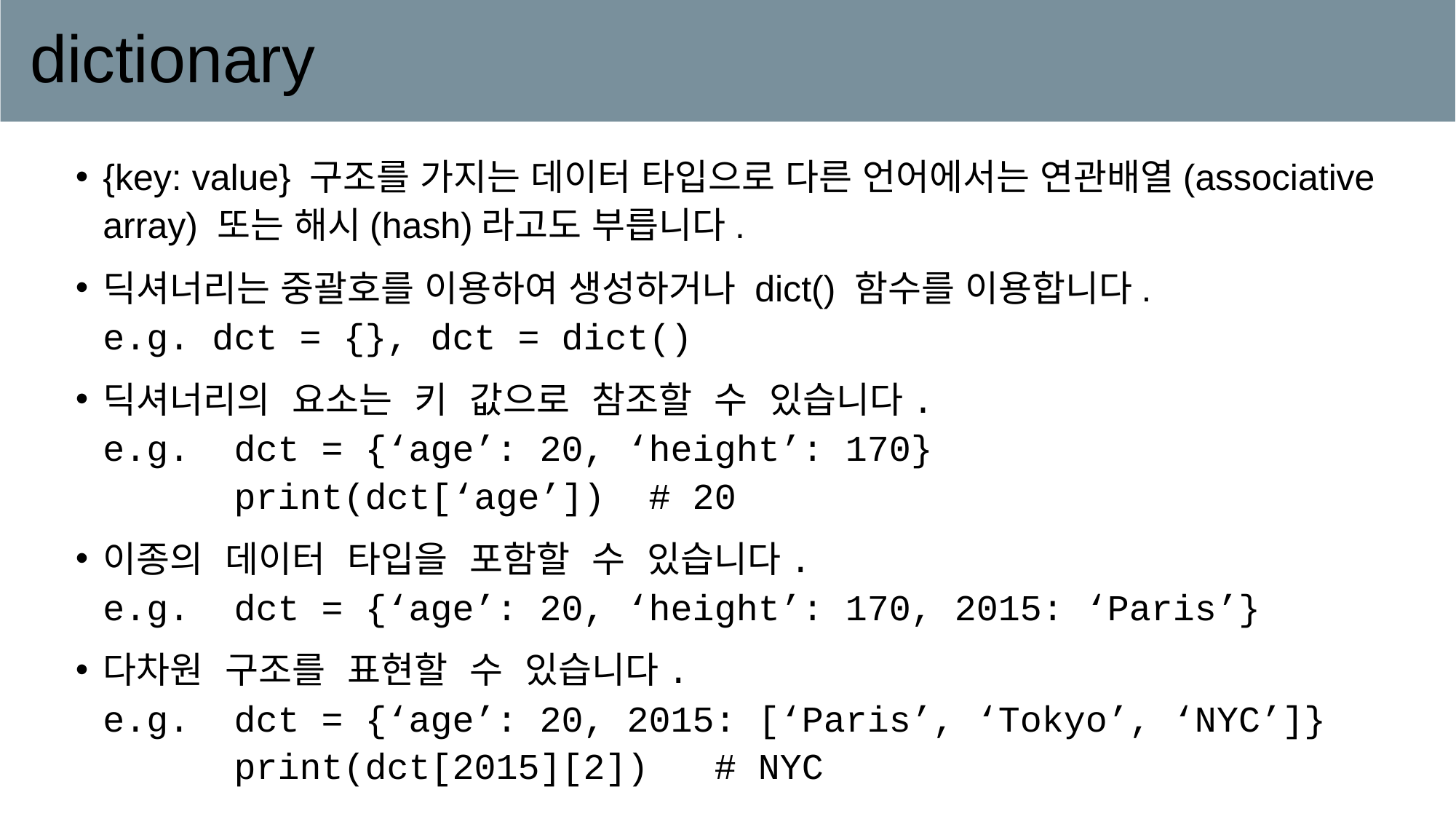

# dictionary
{key: value} 구조를 가지는 데이터 타입으로 다른 언어에서는 연관배열(associative array) 또는 해시(hash)라고도 부릅니다.
딕셔너리는 중괄호를 이용하여 생성하거나 dict() 함수를 이용합니다.
e.g. dct = {}, dct = dict()
딕셔너리의 요소는 키 값으로 참조할 수 있습니다.
e.g.  dct = {‘age’: 20, ‘height’: 170}
      print(dct[‘age’])  # 20
이종의 데이터 타입을 포함할 수 있습니다.
e.g.  dct = {‘age’: 20, ‘height’: 170, 2015: ‘Paris’}
다차원 구조를 표현할 수 있습니다.
e.g.  dct = {‘age’: 20, 2015: [‘Paris’, ‘Tokyo’, ‘NYC’]}
      print(dct[2015][2])   # NYC